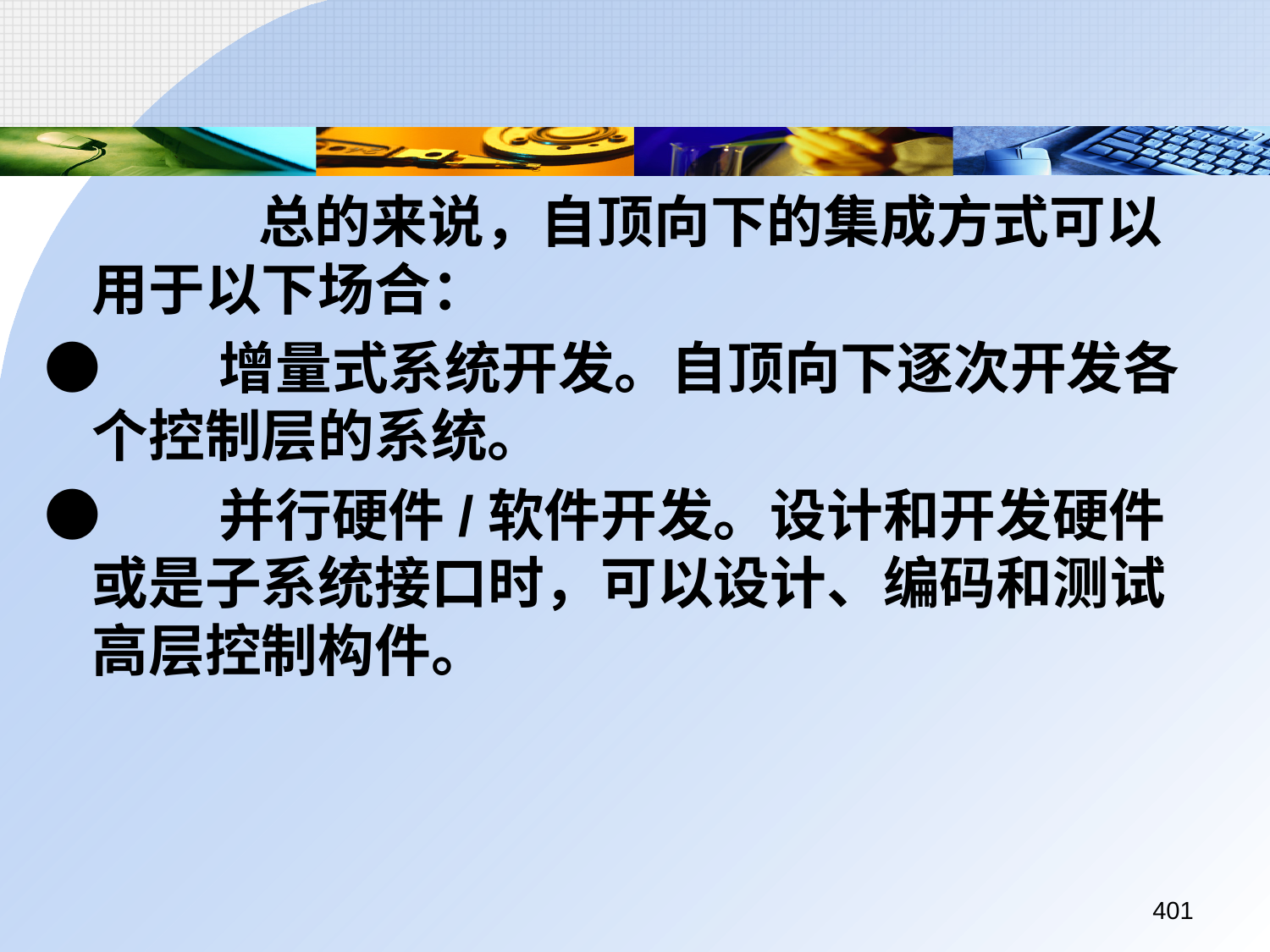

总的来说，自顶向下的集成方式可以用于以下场合：
●	增量式系统开发。自顶向下逐次开发各个控制层的系统。
●	并行硬件/软件开发。设计和开发硬件或是子系统接口时，可以设计、编码和测试高层控制构件。
401